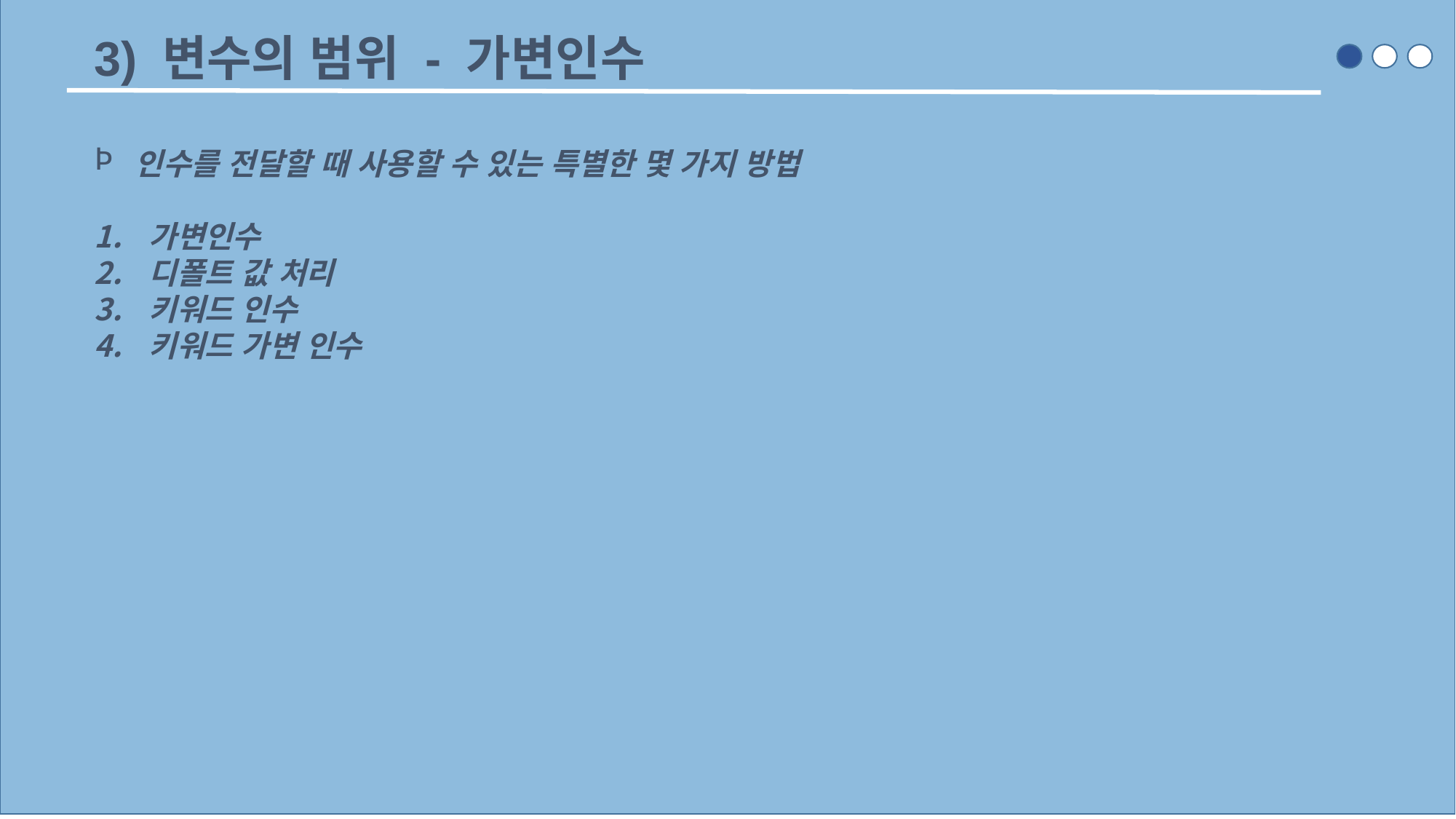

3) 변수의 범위 - 가변인수

인수를 전달할 때 사용할 수 있는 특별한 몇 가지 방법

가변인수
디폴트 값 처리
키워드 인수
키워드 가변 인수